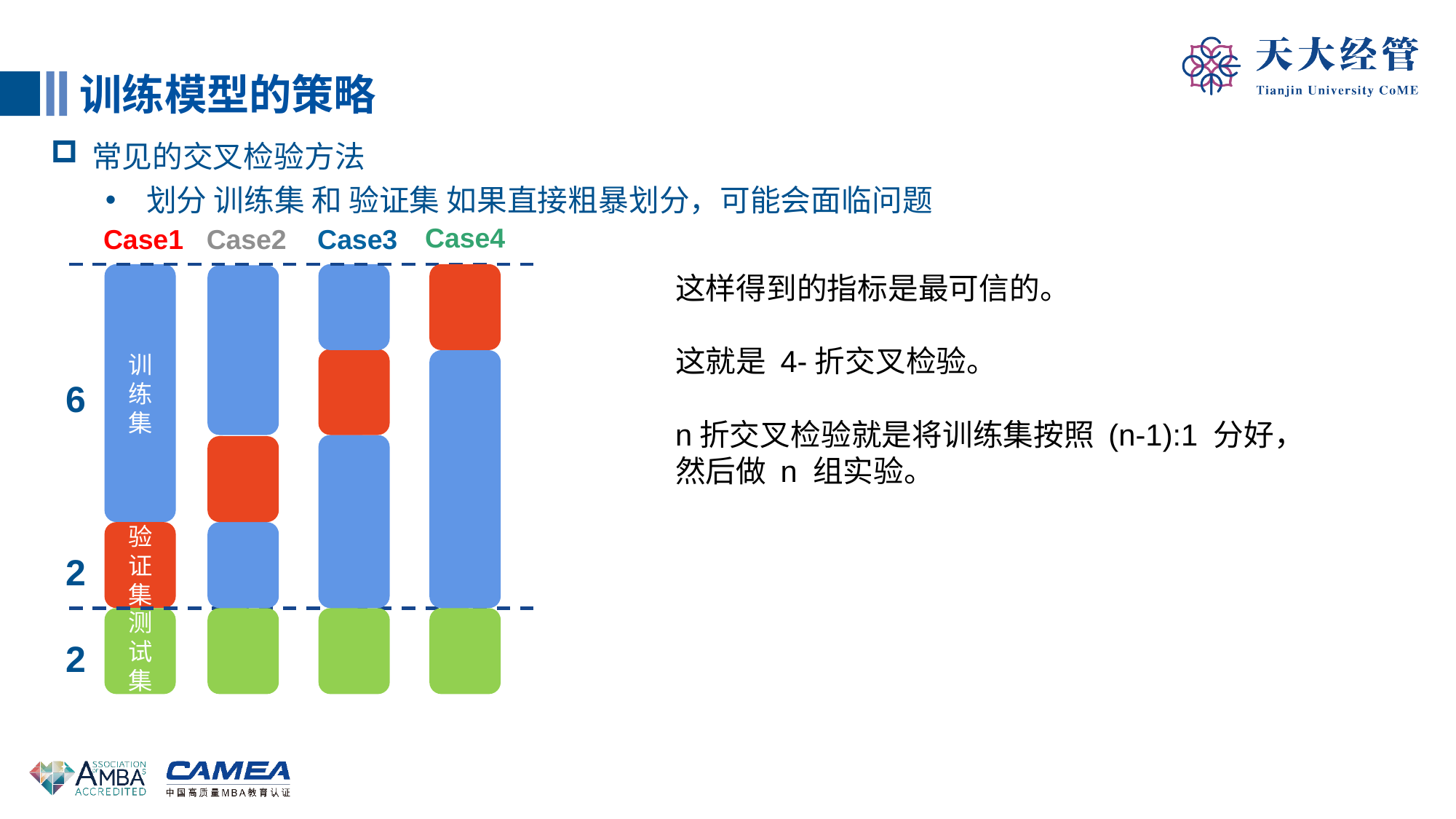

训练模型的策略

常见的交叉检验方法
划分 训练集 和 验证集 如果直接粗暴划分，可能会面临问题
Case4
Case1
Case2
Case3
训练集

这样得到的指标是最可信的。

这就是 4-折交叉检验。

n折交叉检验就是将训练集按照 (n-1):1 分好，
然后做 n 组实验。

6

验证集

2
测试集

2